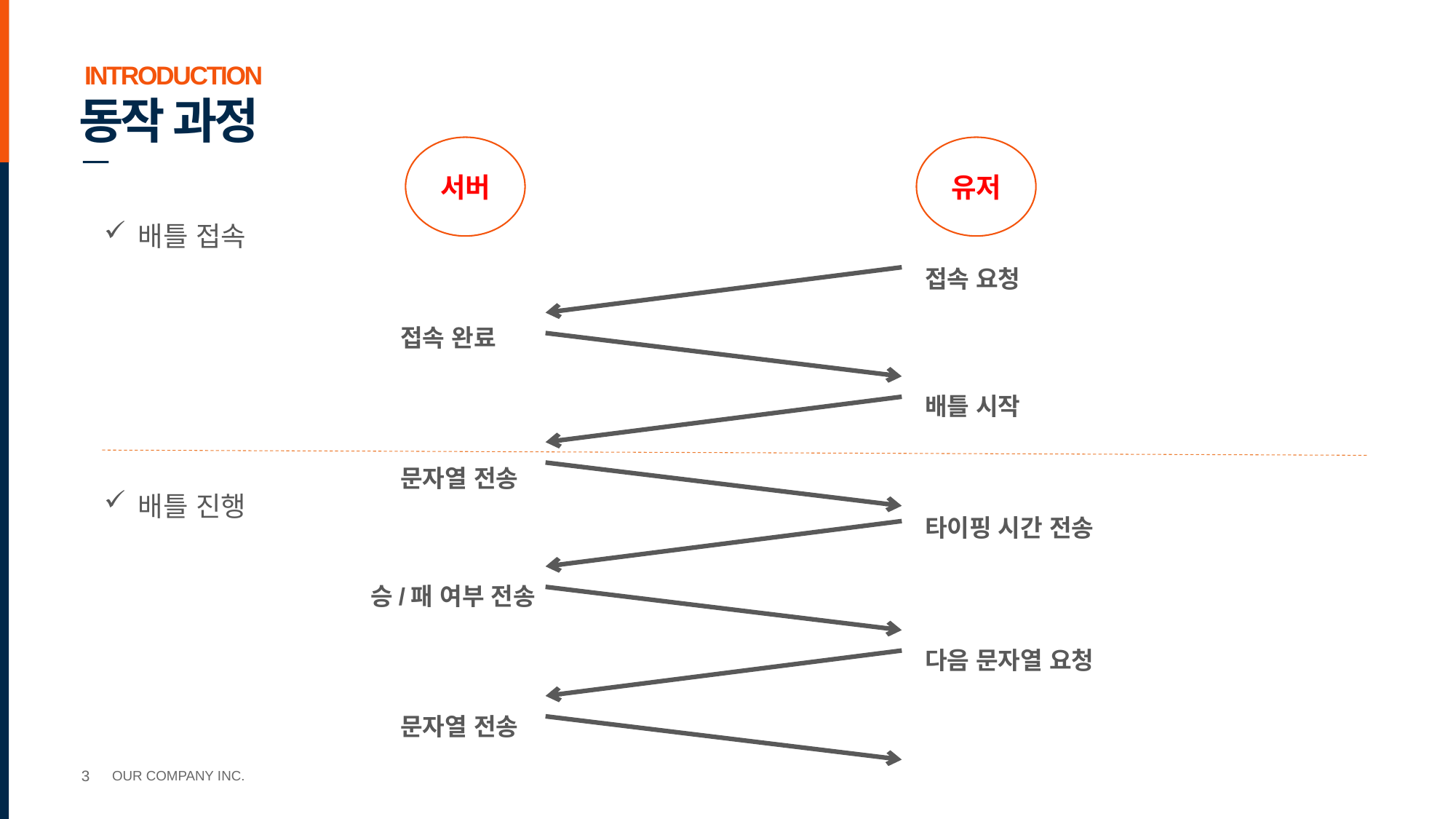

INTRODUCTION
동작 과정
서버
유저
배틀 접속
접속 요청
접속 완료
배틀 시작
문자열 전송
배틀 진행
타이핑 시간 전송
승/패 여부 전송
다음 문자열 요청
문자열 전송